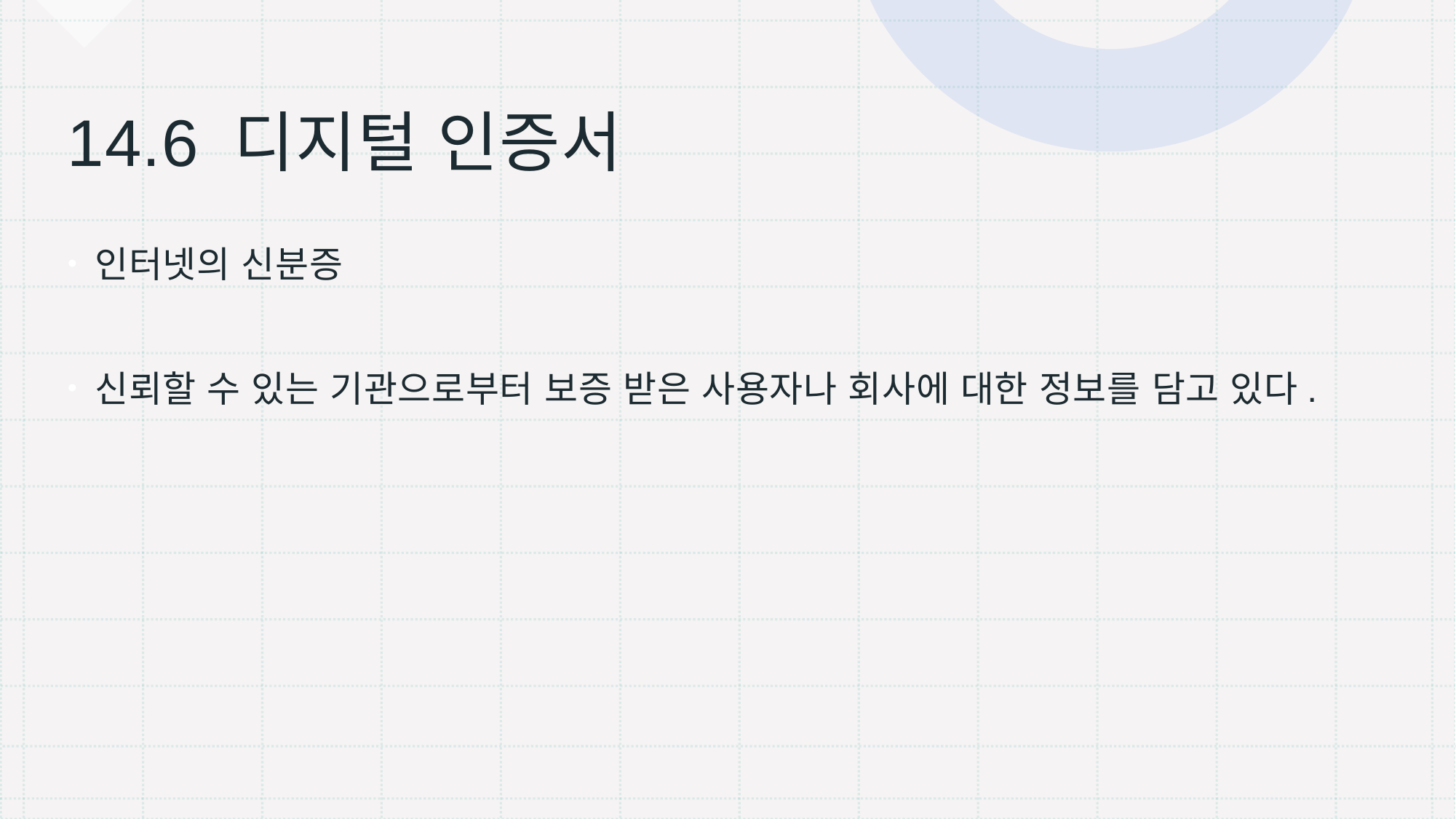

# 14.6 디지털 인증서
인터넷의 신분증

신뢰할 수 있는 기관으로부터 보증 받은 사용자나 회사에 대한 정보를 담고 있다.